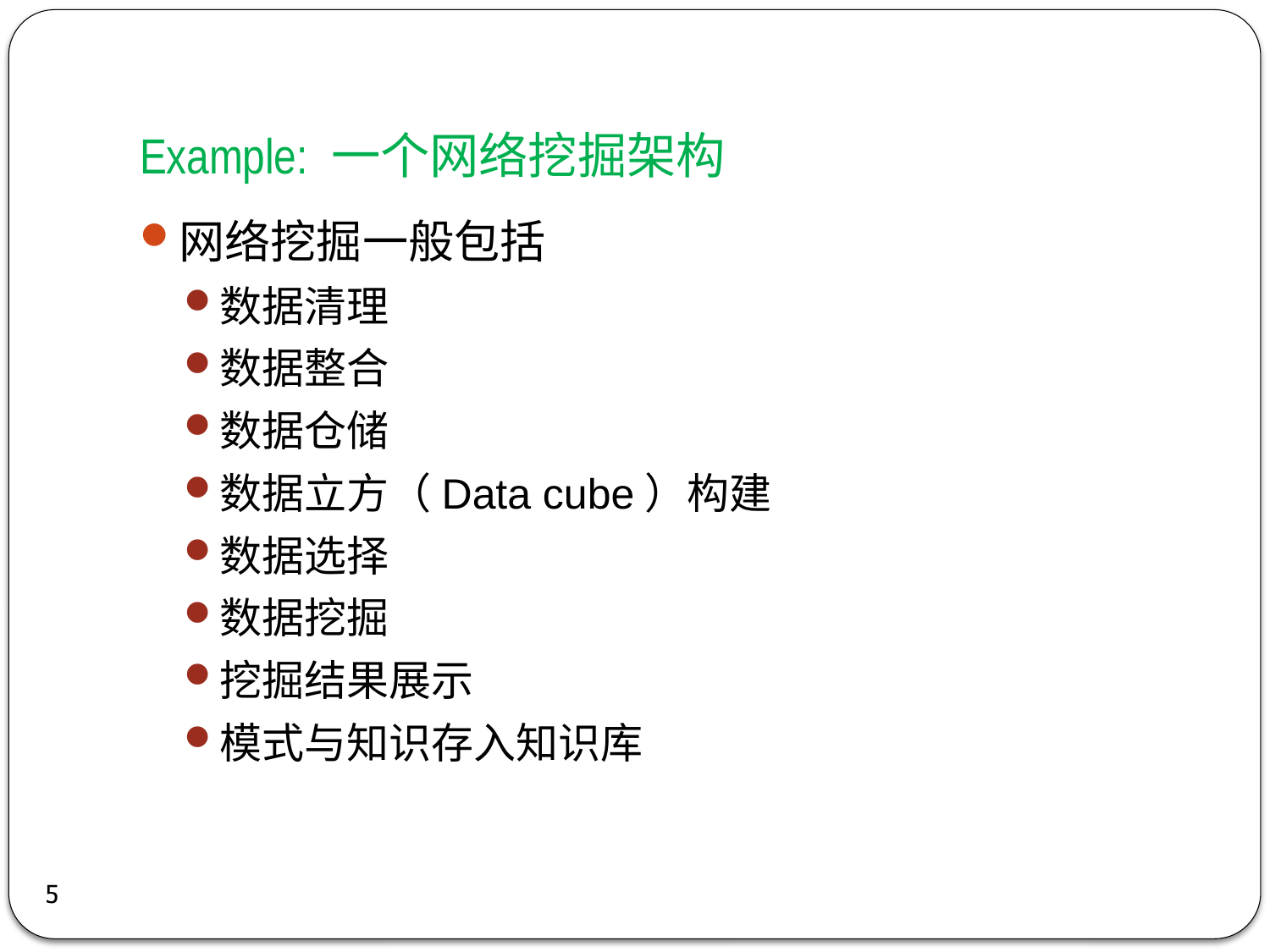

# Example: 一个网络挖掘架构
网络挖掘一般包括
数据清理
数据整合
数据仓储
数据立方（Data cube）构建
数据选择
数据挖掘
挖掘结果展示
模式与知识存入知识库
5